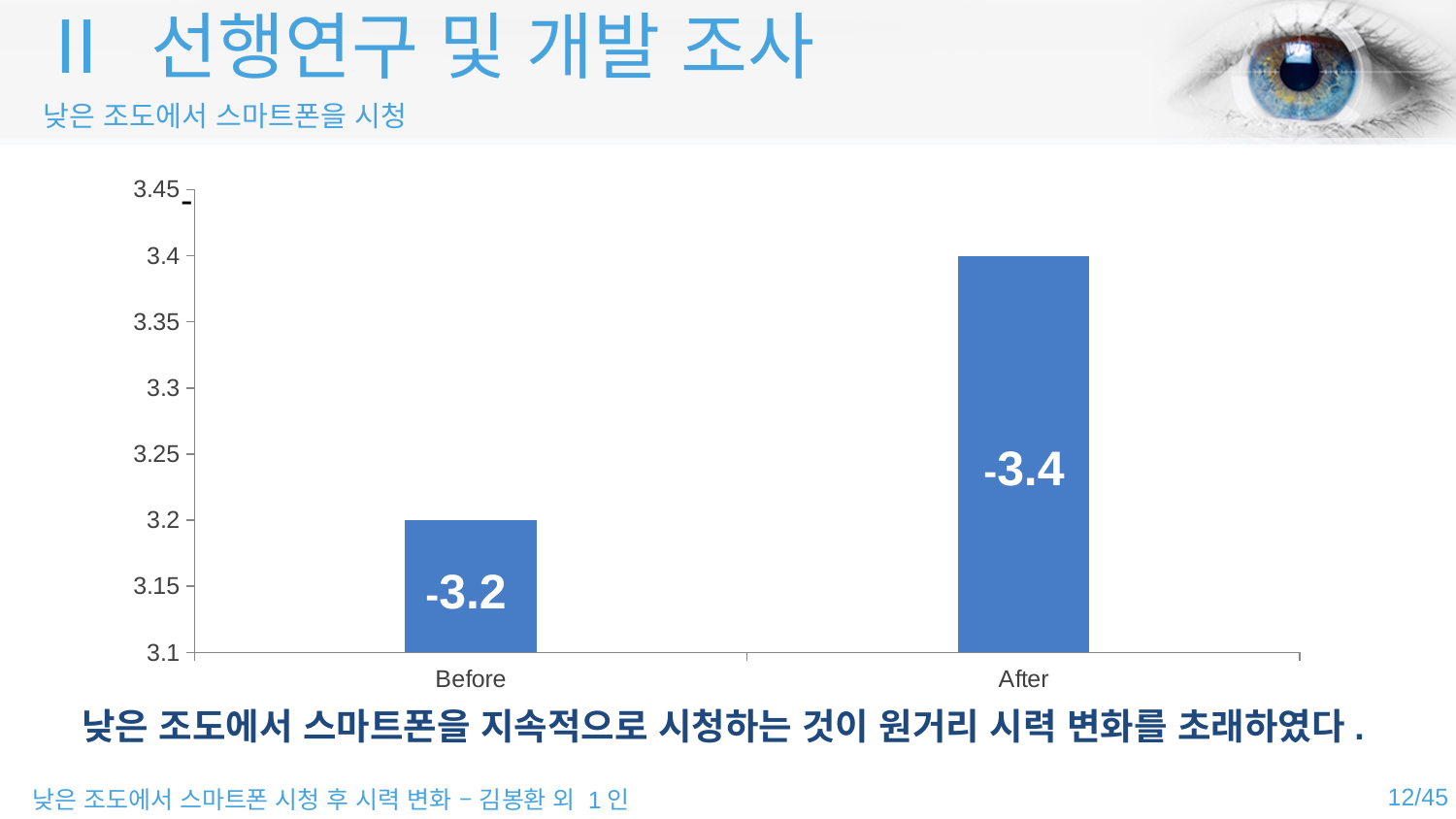

Ⅱ 선행연구 및 개발 조사
낮은 조도에서 스마트폰을 시청

### Chart

| Category | Series 1 |
|---|---|
| Before | 3.2 |
| After | 3.4 |
-
-3.4
56.0
33.4
-3.2
6.22
4.29
낮은 조도에서 스마트폰을 지속적으로 시청하는 것이 원거리 시력 변화를 초래하였다.
12/45
낮은 조도에서 스마트폰 시청 후 시력 변화 – 김봉환 외 1인